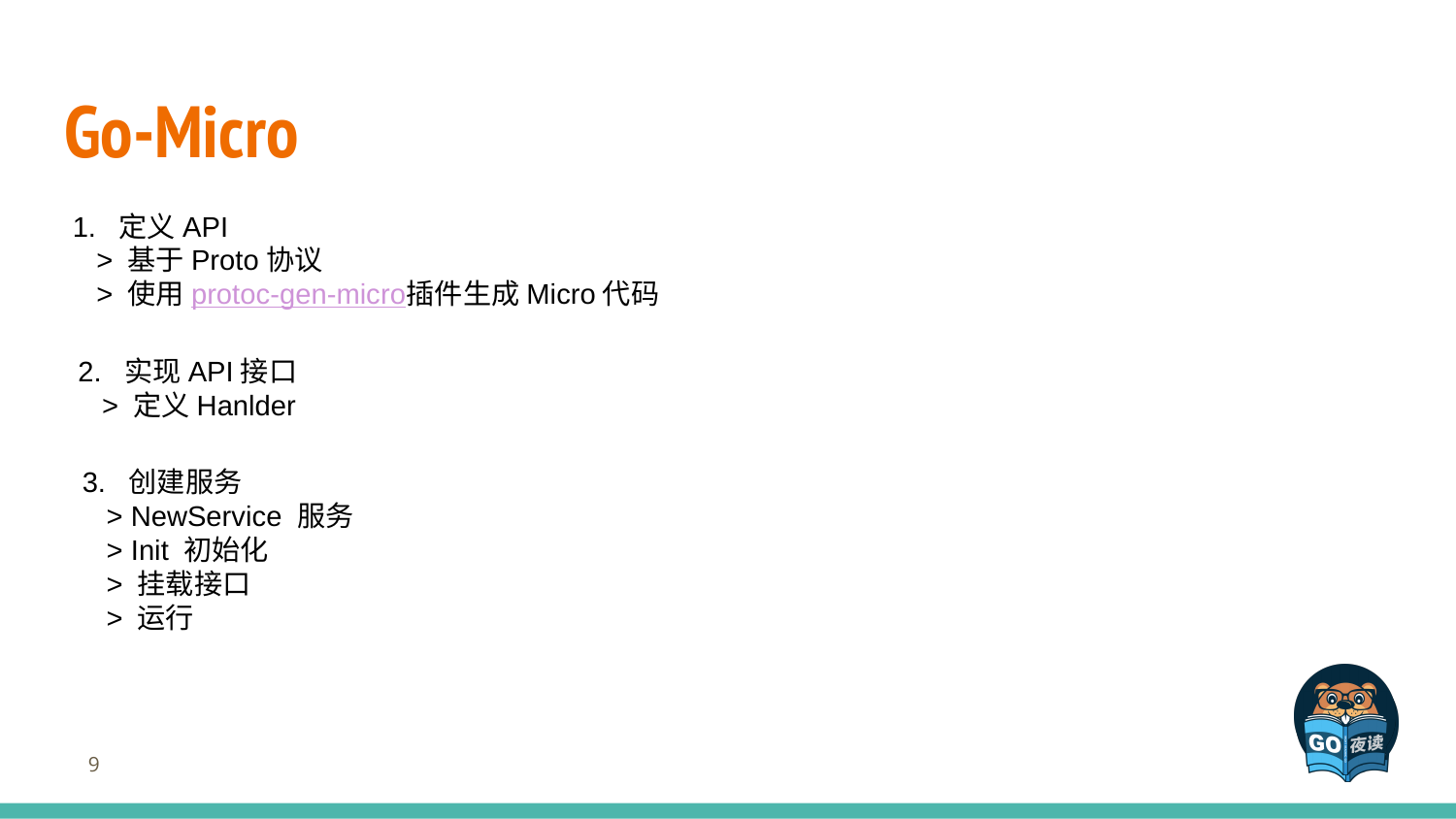

# Go-Micro

1.  定义API
   > 基于Proto协议
   > 使用protoc-gen-micro插件生成Micro代码

2.  实现API接口
   > 定义Hanlder
3.  创建服务
   > NewService 服务
   > Init 初始化
   > 挂载接口
   > 运行

9